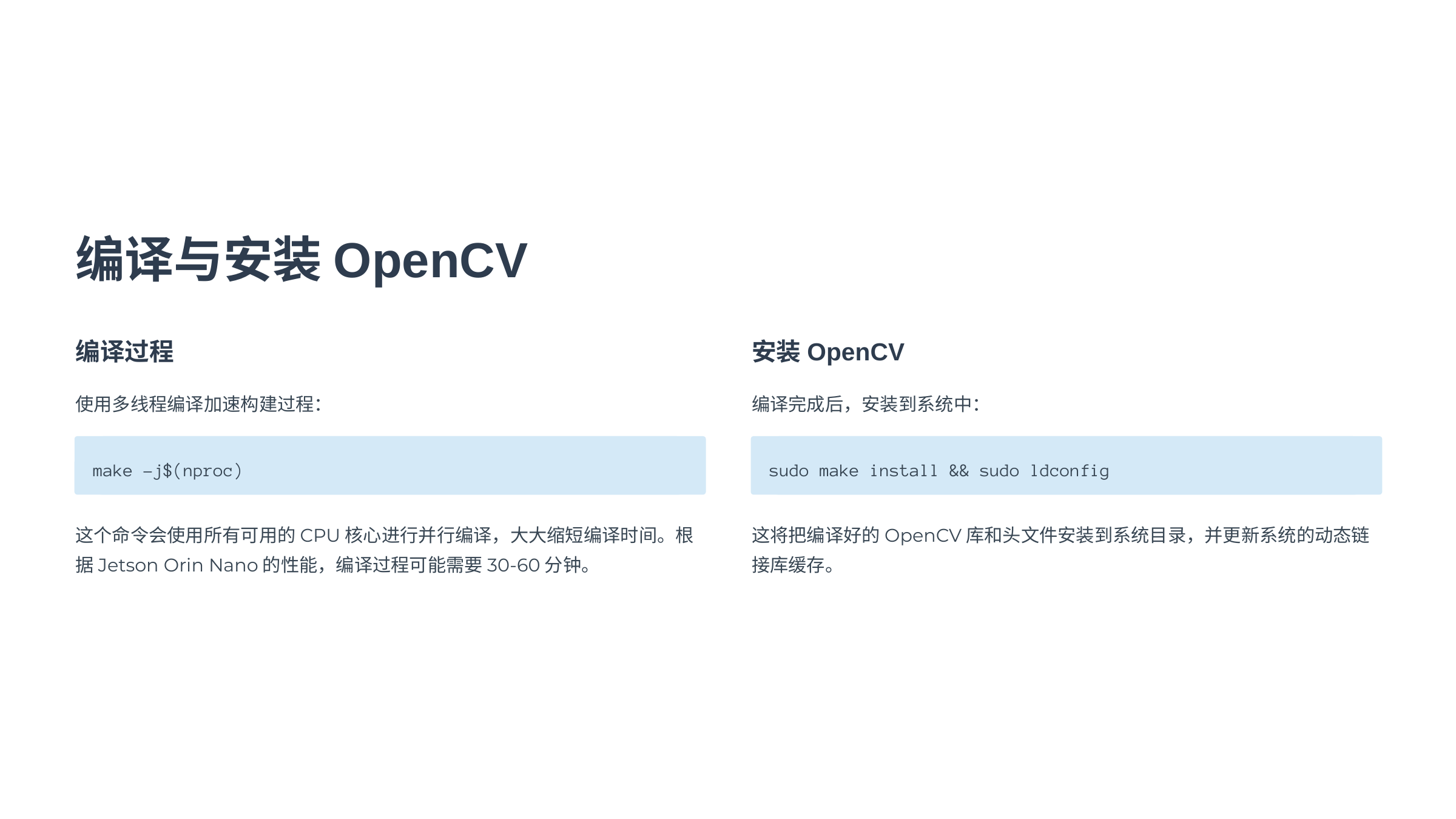

编译与安装OpenCV
编译过程
安装OpenCV
使用多线程编译加速构建过程：
编译完成后，安装到系统中：

make -j$(nproc)
sudo make install && sudo ldconfig
这个命令会使用所有可用的CPU核心进行并行编译，大大缩短编译时间。根据Jetson Orin Nano的性能，编译过程可能需要30-60分钟。
这将把编译好的OpenCV库和头文件安装到系统目录，并更新系统的动态链接库缓存。